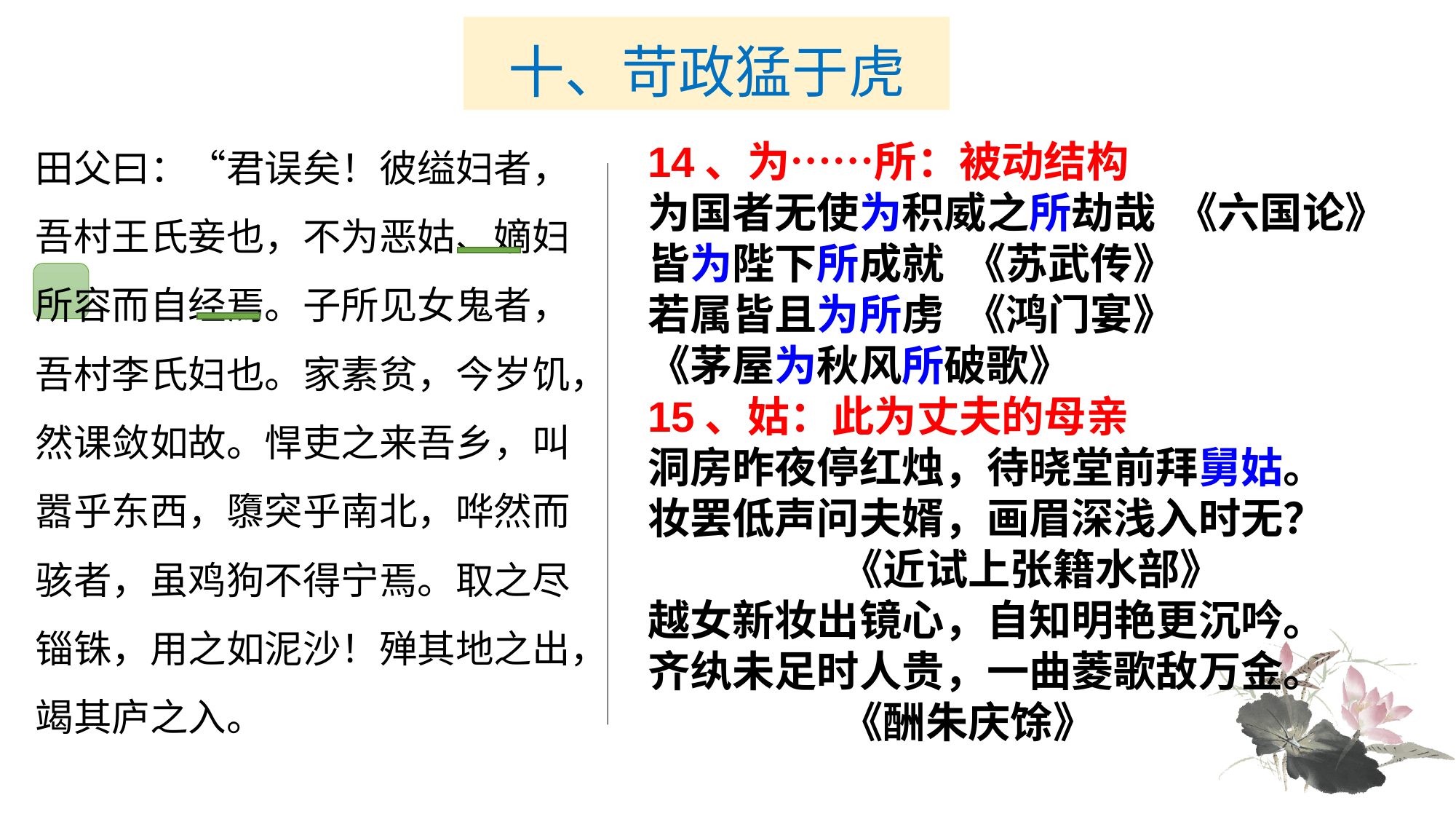

# 十、苛政猛于虎
田父曰：“君误矣！彼缢妇者，吾村王氏妾也，不为恶姑、嫡妇所容而自经焉。子所见女鬼者，吾村李氏妇也。家素贫，今岁饥，然课敛如故。悍吏之来吾乡，叫嚣乎东西，隳突乎南北，哗然而骇者，虽鸡狗不得宁焉。取之尽锱铢，用之如泥沙！殚其地之出，竭其庐之入。
14、为……所：被动结构
为国者无使为积威之所劫哉  《六国论》
皆为陛下所成就  《苏武传》
若属皆且为所虏  《鸿门宴》
《茅屋为秋风所破歌》
15、姑：此为丈夫的母亲
洞房昨夜停红烛，待晓堂前拜舅姑。
妆罢低声问夫婿，画眉深浅入时无？
                   《近试上张籍水部》
越女新妆出镜心，自知明艳更沉吟。
齐纨未足时人贵，一曲菱歌敌万金。
                   《酬朱庆馀》